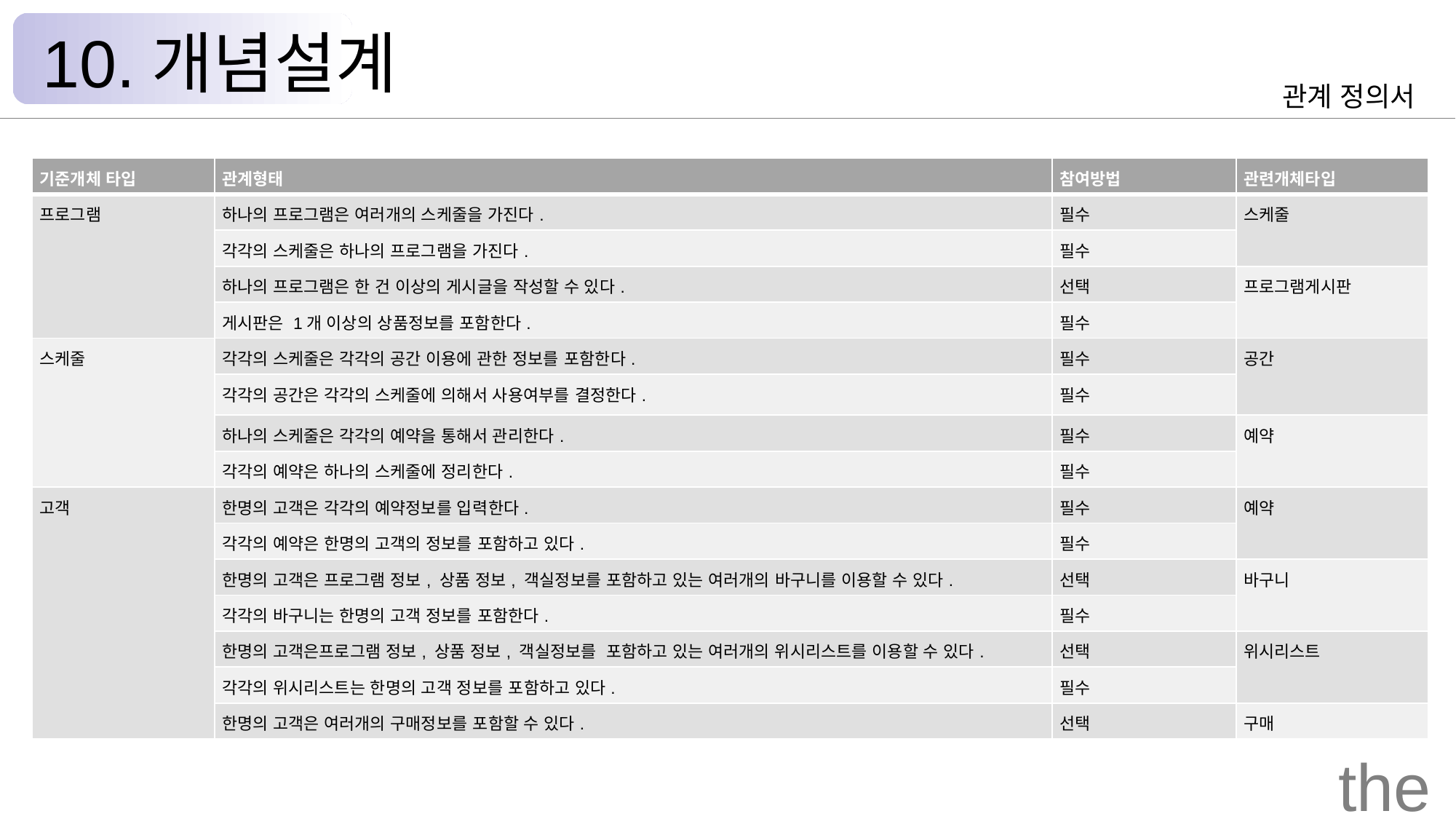

10.개념설계

관계 정의서
| 기준개체 타입 | 관계형태 | 참여방법 | 관련개체타입 |
| --- | --- | --- | --- |
| 프로그램 | 하나의 프로그램은 여러개의 스케줄을 가진다. | 필수 | 스케줄 |
|  | 각각의 스케줄은 하나의 프로그램을 가진다. | 필수 |  |
|  | 하나의 프로그램은 한 건 이상의 게시글을 작성할 수 있다. | 선택 | 프로그램게시판 |
|  | 게시판은 1개 이상의 상품정보를 포함한다. | 필수 |  |
| 스케줄 | 각각의 스케줄은 각각의 공간 이용에 관한 정보를 포함한다. | 필수 | 공간 |
|  | 각각의 공간은 각각의 스케줄에 의해서 사용여부를 결정한다. | 필수 |  |
|  | 하나의 스케줄은 각각의 예약을 통해서 관리한다. | 필수 | 예약 |
|  | 각각의 예약은 하나의 스케줄에 정리한다. | 필수 |  |
| 고객 | 한명의 고객은 각각의 예약정보를 입력한다. | 필수 | 예약 |
|  | 각각의 예약은 한명의 고객의 정보를 포함하고 있다. | 필수 |  |
|  | 한명의 고객은 프로그램 정보, 상품 정보, 객실정보를 포함하고 있는 여러개의 바구니를 이용할 수 있다. | 선택 | 바구니 |
|  | 각각의 바구니는 한명의 고객 정보를 포함한다. | 필수 |  |
|  | 한명의 고객은프로그램 정보, 상품 정보, 객실정보를  포함하고 있는 여러개의 위시리스트를 이용할 수 있다. | 선택 | 위시리스트 |
|  | 각각의 위시리스트는 한명의 고객 정보를 포함하고 있다. | 필수 |  |
|  | 한명의 고객은 여러개의 구매정보를 포함할 수 있다. | 선택 | 구매 |
the Palace